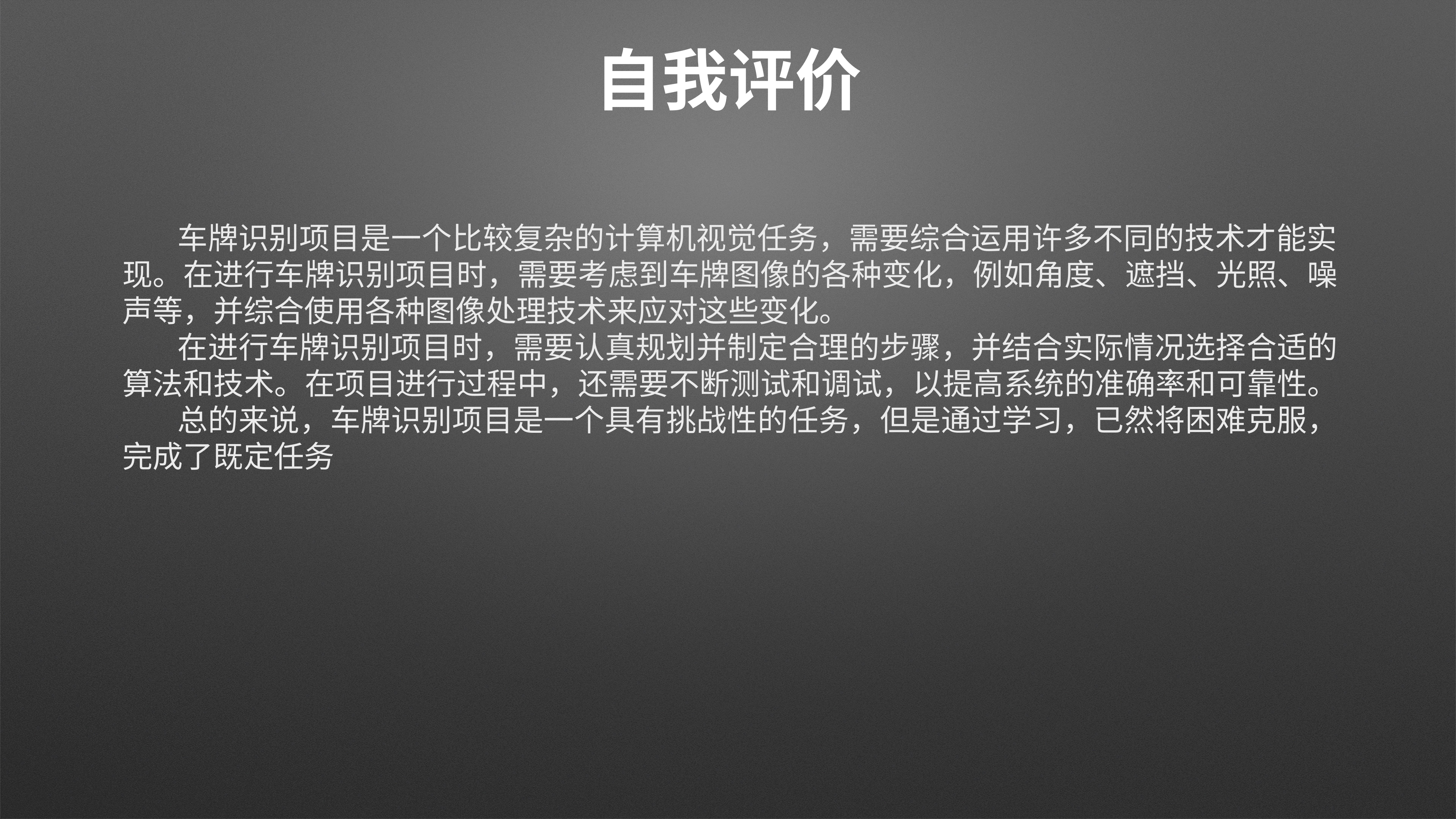

# 自我评价
	车牌识别项目是一个比较复杂的计算机视觉任务，需要综合运用许多不同的技术才能实现。在进行车牌识别项目时，需要考虑到车牌图像的各种变化，例如角度、遮挡、光照、噪声等，并综合使用各种图像处理技术来应对这些变化。
	在进行车牌识别项目时，需要认真规划并制定合理的步骤，并结合实际情况选择合适的算法和技术。在项目进行过程中，还需要不断测试和调试，以提高系统的准确率和可靠性。	总的来说，车牌识别项目是一个具有挑战性的任务，但是通过学习，已然将困难克服，完成了既定任务